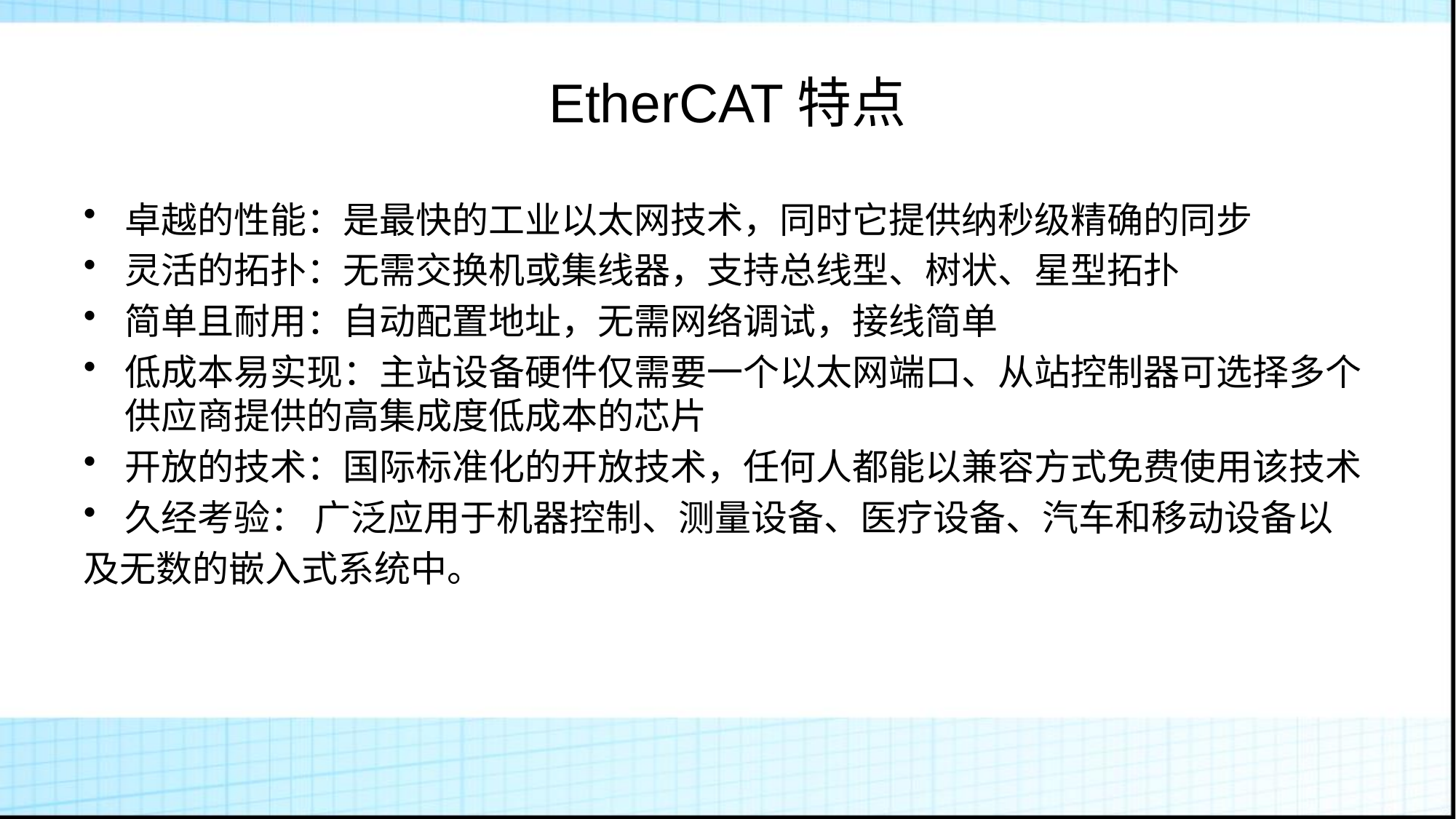

# EtherCAT特点
卓越的性能：是最快的工业以太网技术，同时它提供纳秒级精确的同步
灵活的拓扑：无需交换机或集线器，支持总线型、树状、星型拓扑
简单且耐用：自动配置地址，无需网络调试，接线简单
低成本易实现：主站设备硬件仅需要一个以太网端口、从站控制器可选择多个供应商提供的高集成度低成本的芯片
开放的技术：国际标准化的开放技术，任何人都能以兼容方式免费使用该技术
久经考验： 广泛应用于机器控制、测量设备、医疗设备、汽车和移动设备以
及无数的嵌入式系统中。